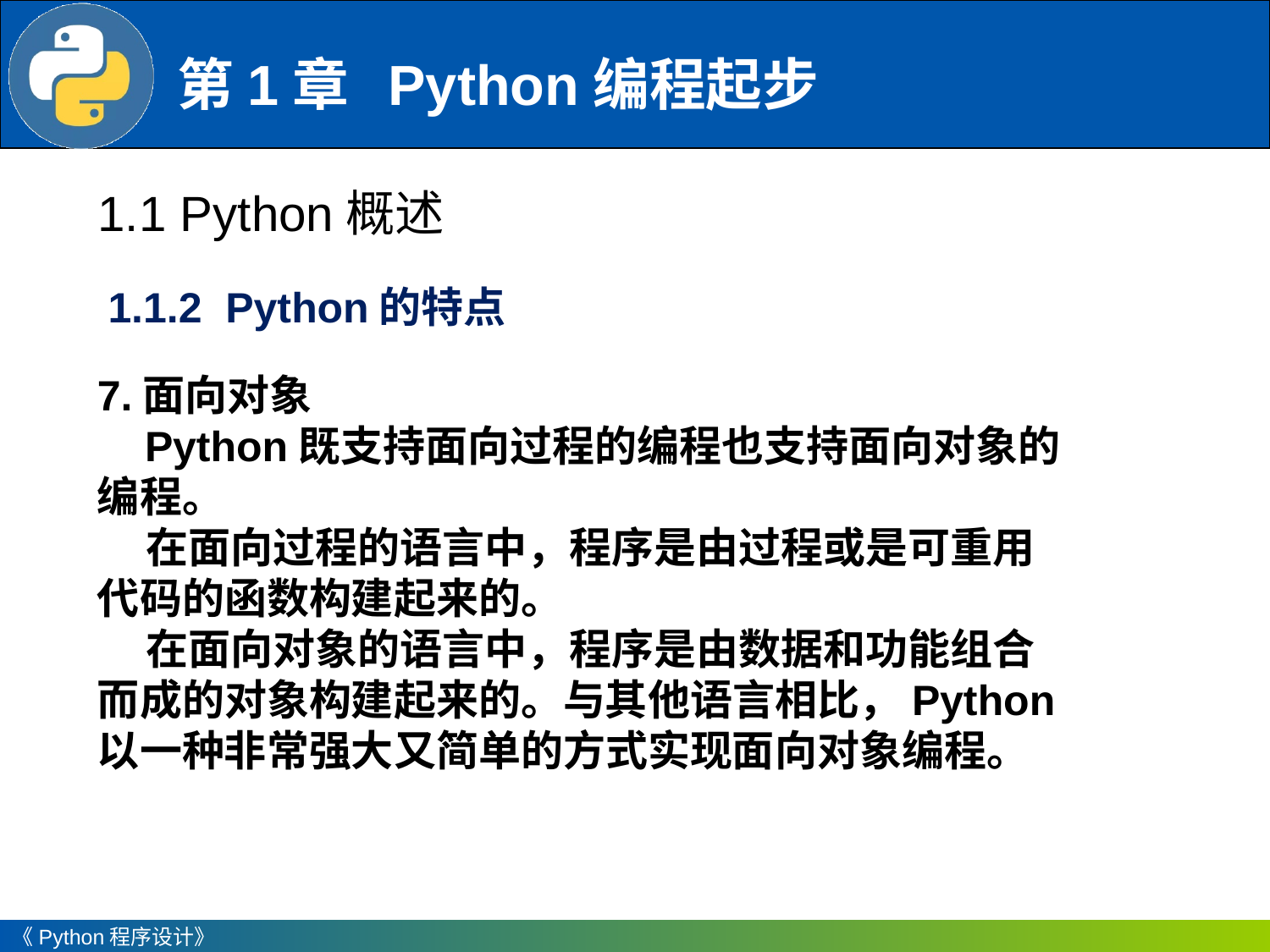

1.1 Python概述
1.1.2  Python的特点

7.面向对象
    Python既支持面向过程的编程也支持面向对象的编程。
    在面向过程的语言中，程序是由过程或是可重用代码的函数构建起来的。
    在面向对象的语言中，程序是由数据和功能组合而成的对象构建起来的。与其他语言相比，Python以一种非常强大又简单的方式实现面向对象编程。